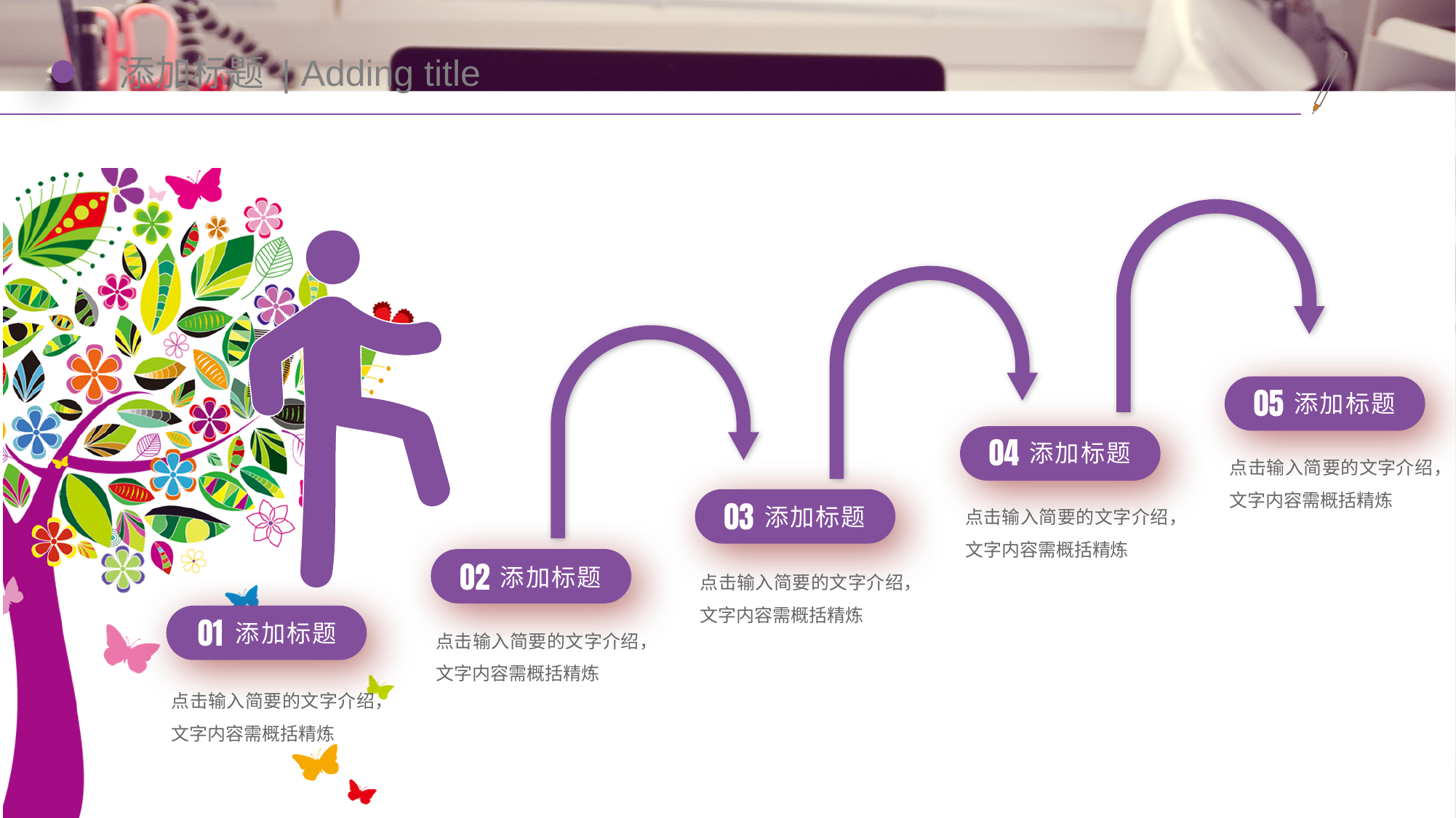

# 添加标题 | Adding title

05
添加标题

04
添加标题
点击输入简要的文字介绍，文字内容需概括精炼

点击输入简要的文字介绍，文字内容需概括精炼
03
添加标题

02
点击输入简要的文字介绍，文字内容需概括精炼
添加标题

01
添加标题
点击输入简要的文字介绍，文字内容需概括精炼
点击输入简要的文字介绍，文字内容需概括精炼